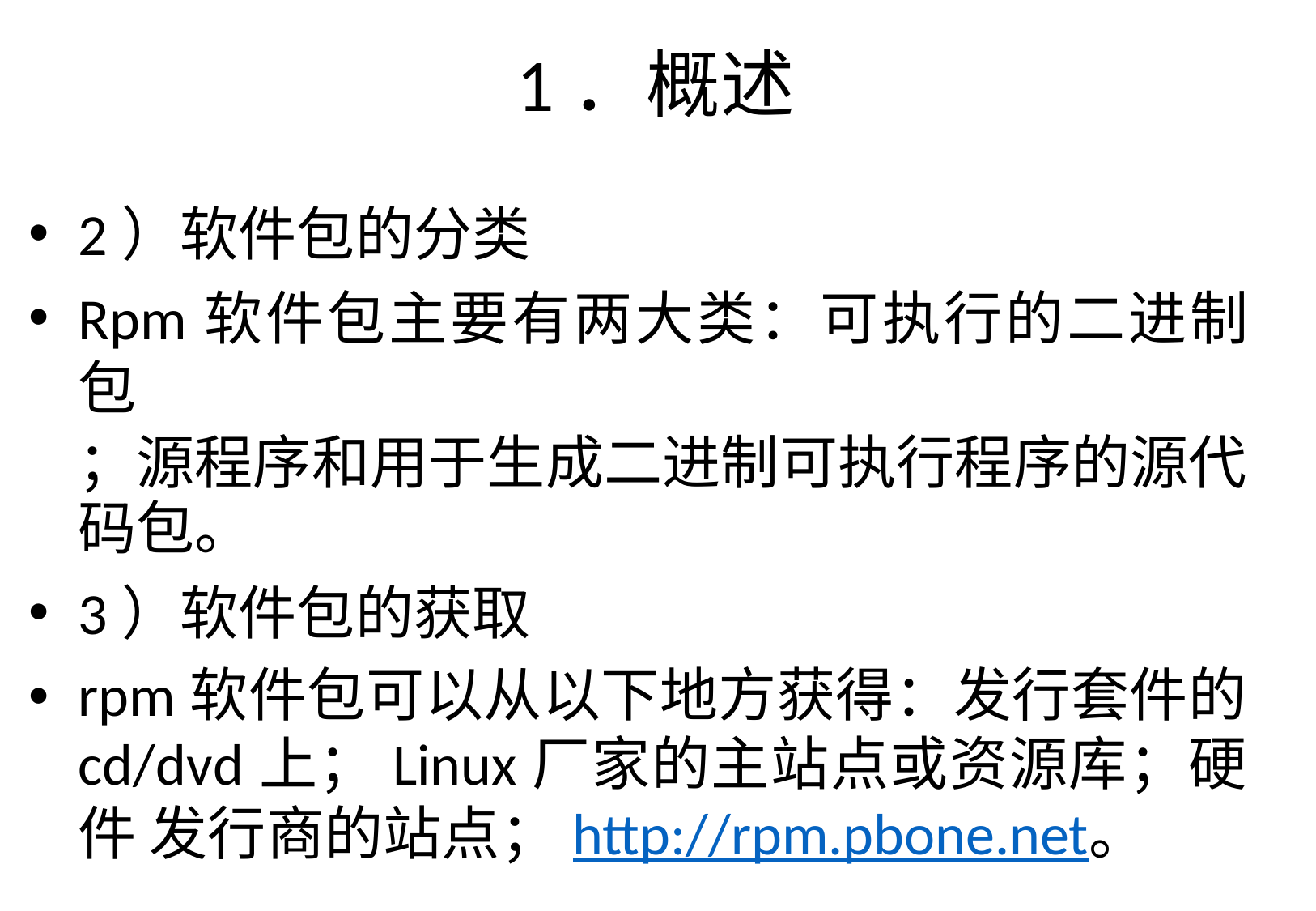

# 1．概述
2）软件包的分类
Rpm软件包主要有两大类：可执行的二进制包
；源程序和用于生成二进制可执行程序的源代 码包。
3）软件包的获取
rpm软件包可以从以下地方获得：发行套件的 cd/dvd上；Linux厂家的主站点或资源库；硬件 发行商的站点；http://rpm.pbone.net。